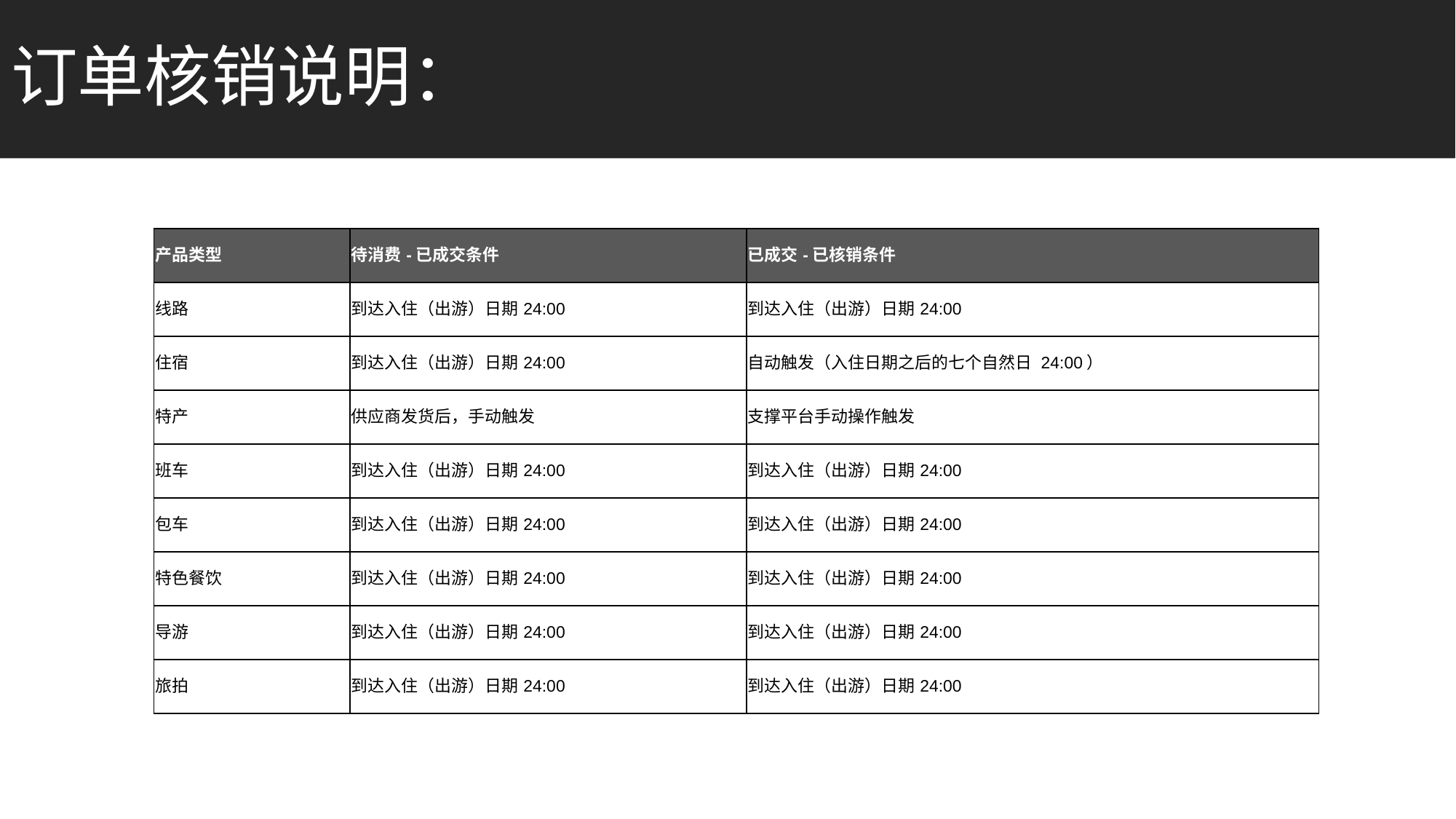

# 订单核销说明：
| 产品类型 | 待消费-已成交条件 | 已成交-已核销条件 |
| --- | --- | --- |
| 线路 | 到达入住（出游）日期24:00 | 到达入住（出游）日期24:00 |
| 住宿 | 到达入住（出游）日期24:00 | 自动触发（入住日期之后的七个自然日 24:00） |
| 特产 | 供应商发货后，手动触发 | 支撑平台手动操作触发 |
| 班车 | 到达入住（出游）日期24:00 | 到达入住（出游）日期24:00 |
| 包车 | 到达入住（出游）日期24:00 | 到达入住（出游）日期24:00 |
| 特色餐饮 | 到达入住（出游）日期24:00 | 到达入住（出游）日期24:00 |
| 导游 | 到达入住（出游）日期24:00 | 到达入住（出游）日期24:00 |
| 旅拍 | 到达入住（出游）日期24:00 | 到达入住（出游）日期24:00 |